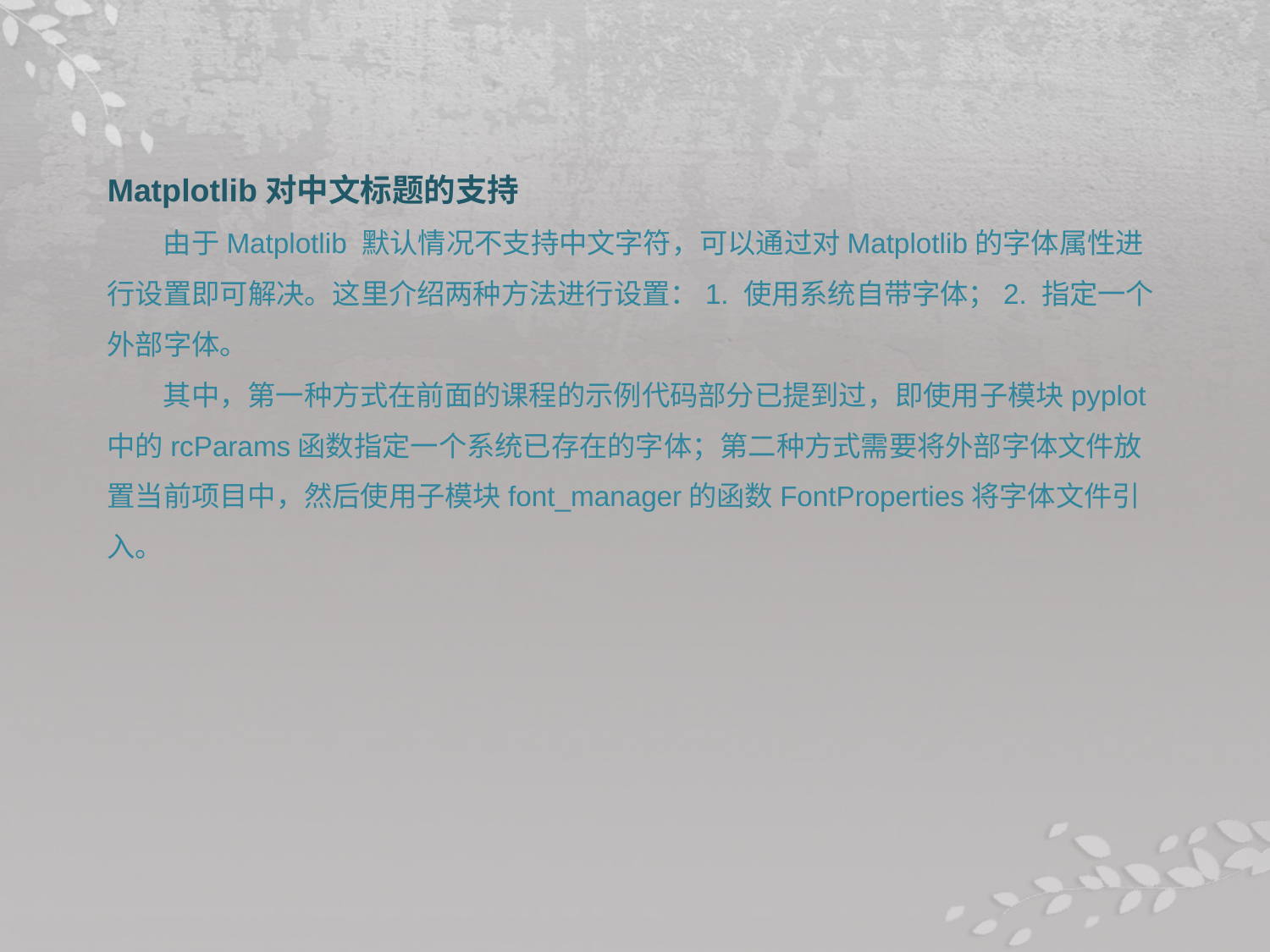

Matplotlib对中文标题的支持
由于Matplotlib 默认情况不支持中文字符，可以通过对Matplotlib的字体属性进行设置即可解决。这里介绍两种方法进行设置：1. 使用系统自带字体；2. 指定一个外部字体。
其中，第一种方式在前面的课程的示例代码部分已提到过，即使用子模块pyplot中的rcParams函数指定一个系统已存在的字体；第二种方式需要将外部字体文件放置当前项目中，然后使用子模块font_manager的函数FontProperties将字体文件引入。